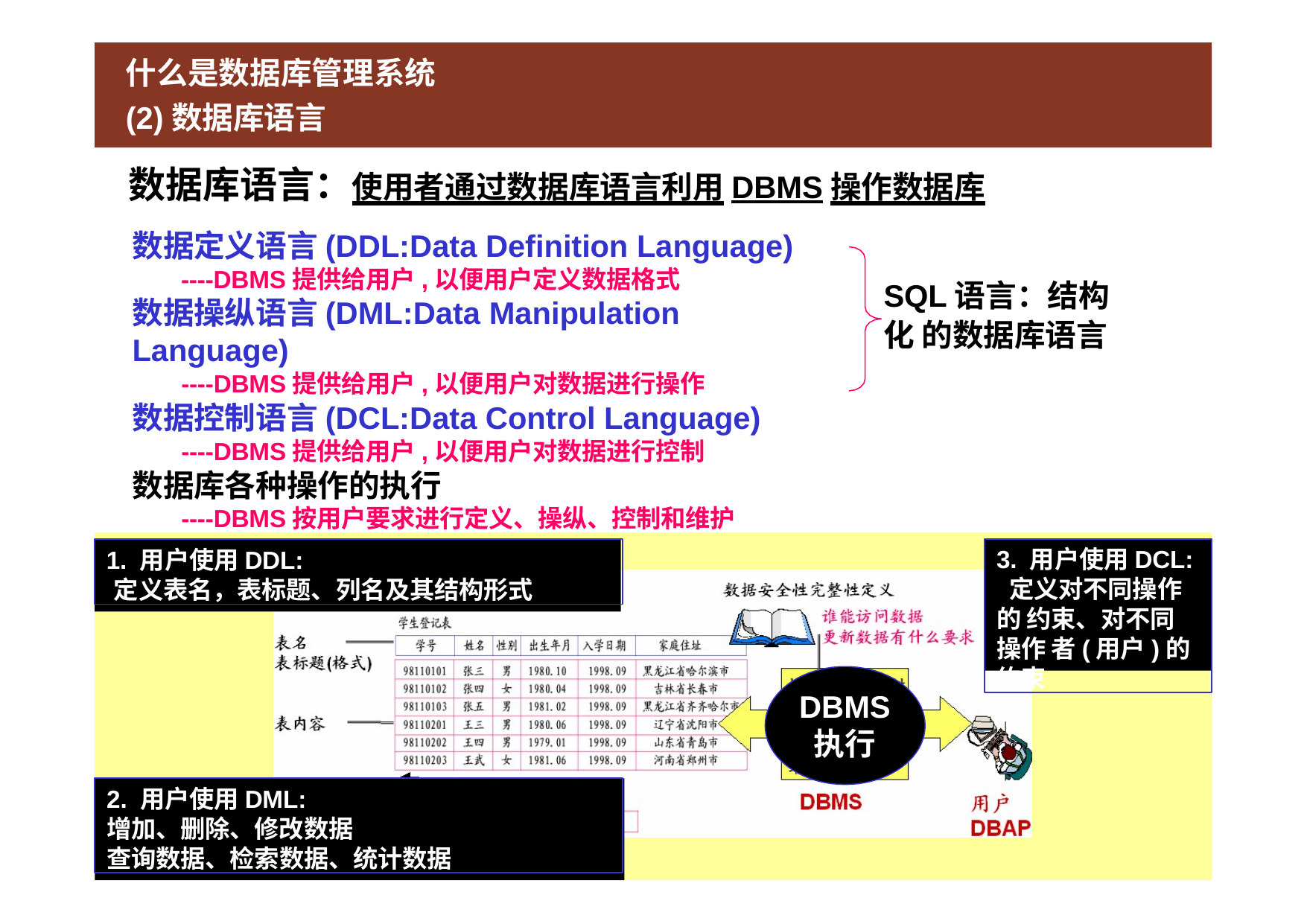

# 什么是数据库管理系统  (2)数据库语言
数据库语言：使用者通过数据库语言利用DBMS操作数据库
数据定义语言(DDL:Data Definition Language)
----DBMS提供给用户,以便用户定义数据格式

SQL语言：结构化 的数据库语言
数据操纵语言(DML:Data Manipulation Language)
----DBMS提供给用户,以便用户对数据进行操作
数据控制语言(DCL:Data Control Language)
----DBMS提供给用户,以便用户对数据进行控制
数据库各种操作的执行
----DBMS按用户要求进行定义、操纵、控制和维护

1. 用户使用DDL:
定义表名，表标题、列名及其结构形式
3. 用户使用DCL:  定义对不同操作的 约束、对不同操作 者(用户)的约束

DBMS
执行
2. 用户使用DML:
增加、删除、修改数据
查询数据、检索数据、统计数据